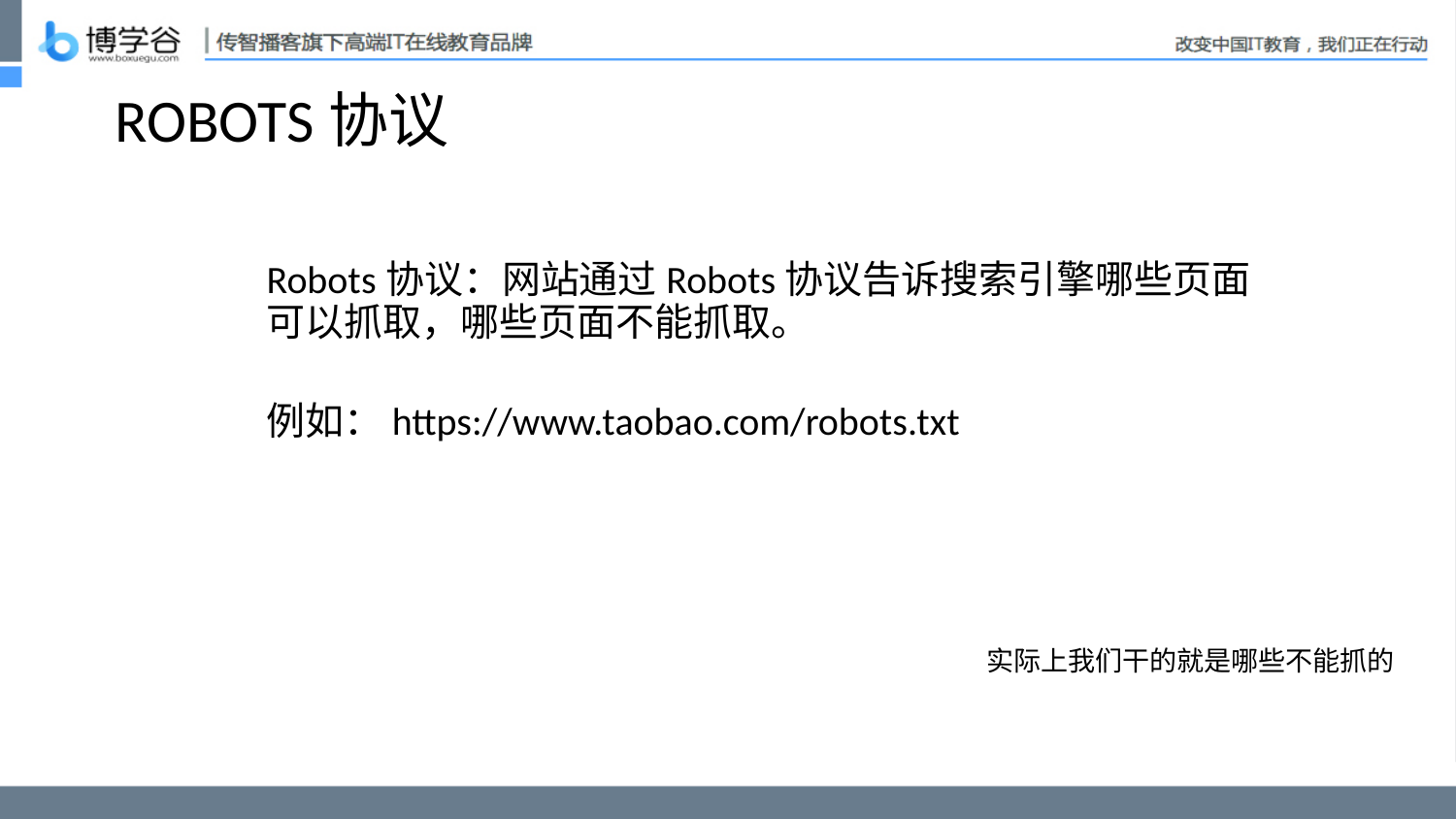

# ROBOTS协议
Robots协议：网站通过Robots协议告诉搜索引擎哪些页面可以抓取，哪些页面不能抓取。

例如：https://www.taobao.com/robots.txt
实际上我们干的就是哪些不能抓的